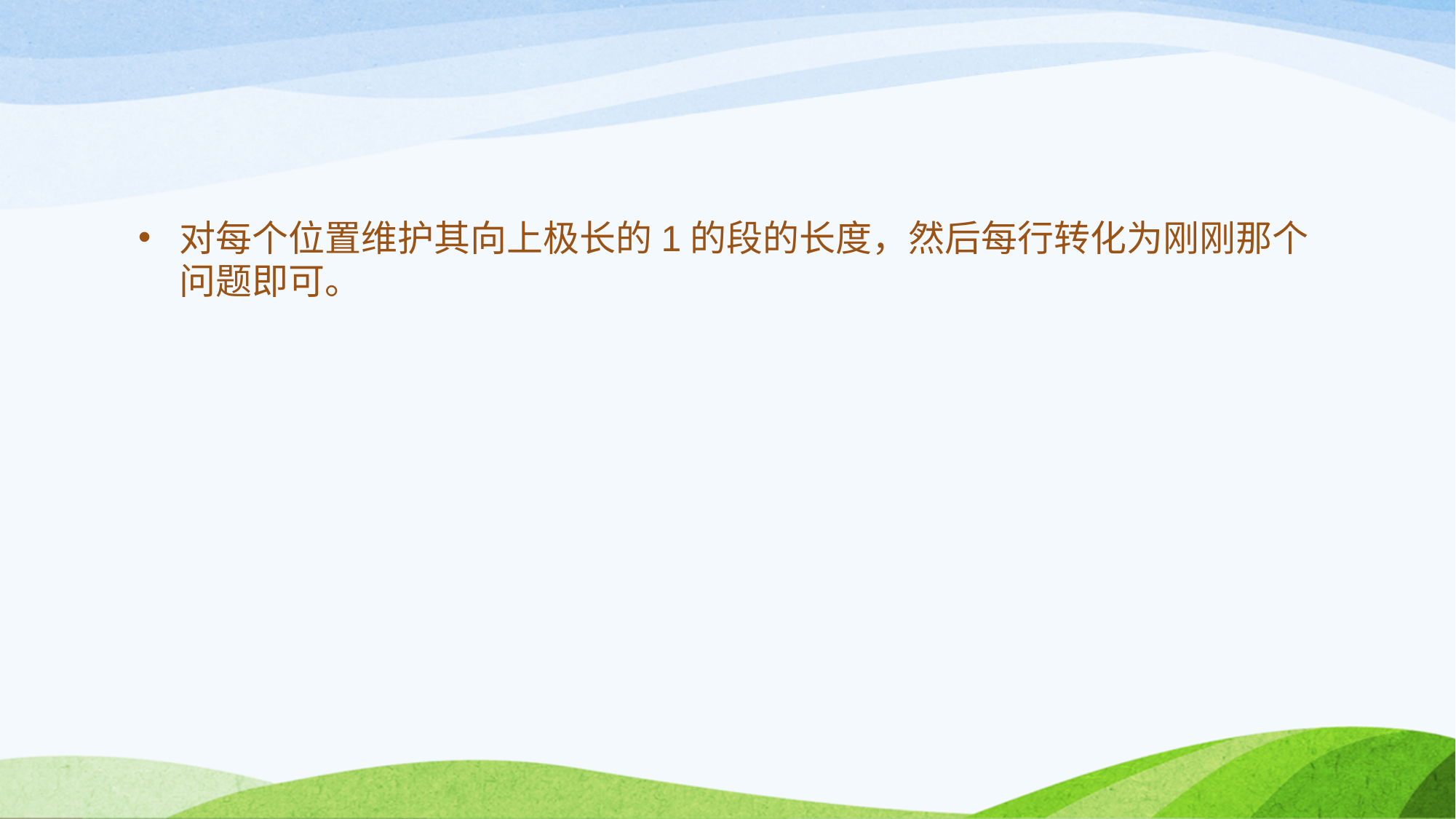

#
对每个位置维护其向上极长的1的段的长度，然后每行转化为刚刚那个问题即可。